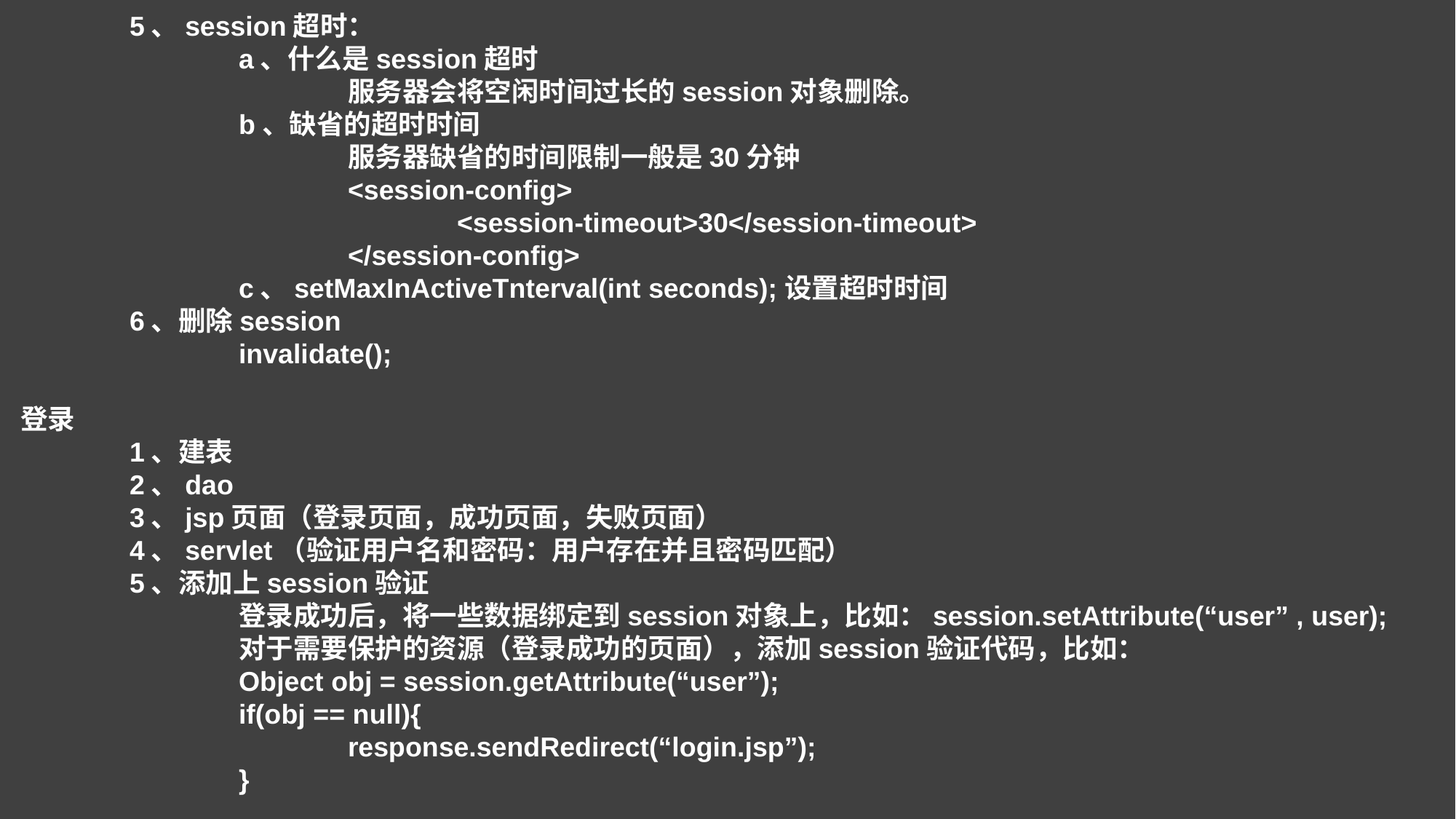

5、session超时：
		a、什么是session超时
			服务器会将空闲时间过长的session对象删除。
		b、缺省的超时时间
			服务器缺省的时间限制一般是30分钟
			<session-config>
     				<session-timeout>30</session-timeout>
 			</session-config>
		c、setMaxInActiveTnterval(int seconds);	设置超时时间
	6、删除session
		invalidate();

登录
	1、建表
	2、dao
	3、jsp页面（登录页面，成功页面，失败页面）
	4、servlet（验证用户名和密码：用户存在并且密码匹配）
	5、添加上session验证
		登录成功后，将一些数据绑定到session对象上，比如：session.setAttribute(“user” , user);
		对于需要保护的资源（登录成功的页面），添加session验证代码，比如：
		Object obj = session.getAttribute(“user”);
		if(obj == null){
			response.sendRedirect(“login.jsp”);
		}